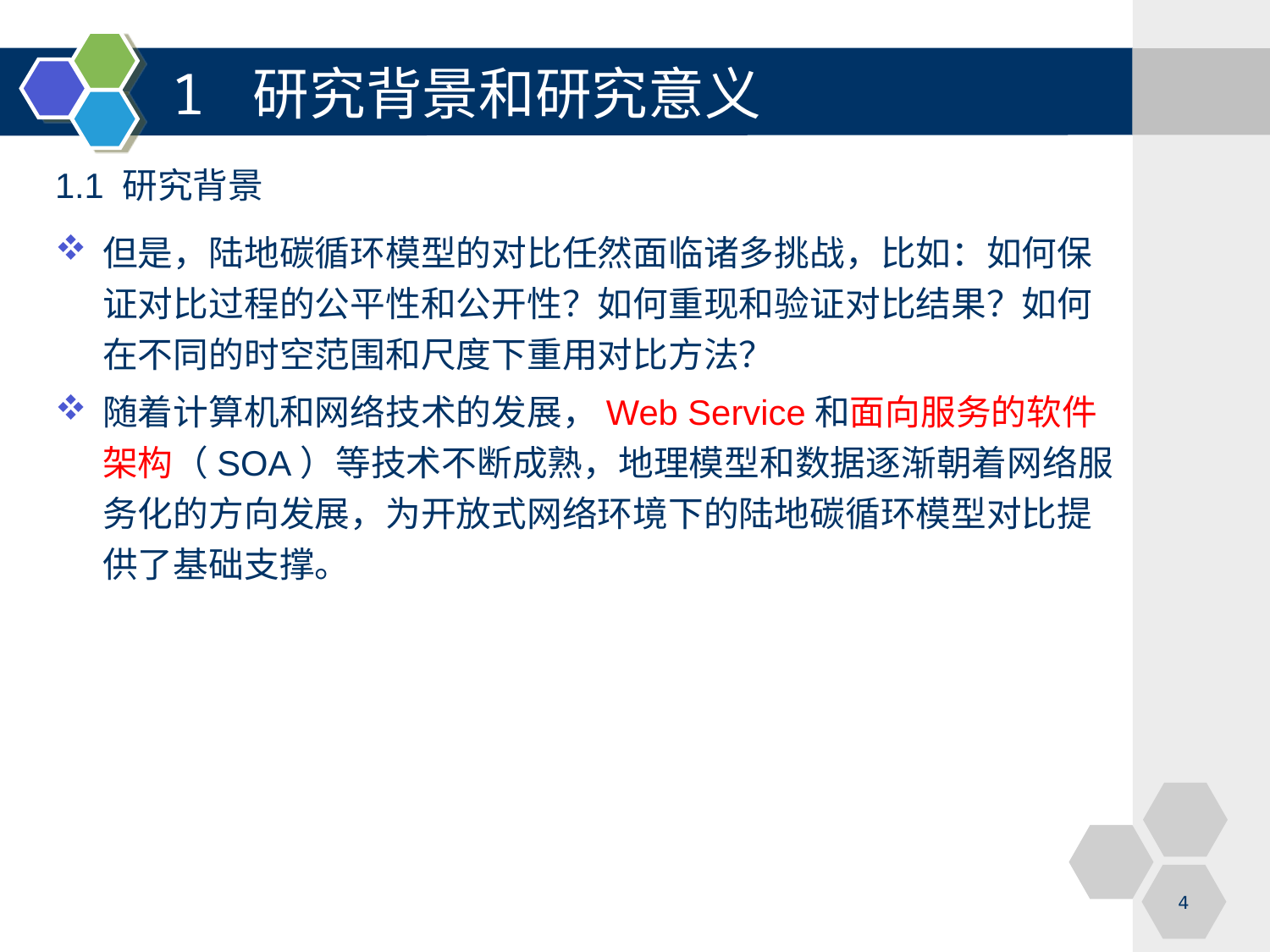

# 1 研究背景和研究意义
1.1 研究背景
但是，陆地碳循环模型的对比任然面临诸多挑战，比如：如何保证对比过程的公平性和公开性？如何重现和验证对比结果？如何在不同的时空范围和尺度下重用对比方法？
随着计算机和网络技术的发展，Web Service和面向服务的软件架构（SOA）等技术不断成熟，地理模型和数据逐渐朝着网络服务化的方向发展，为开放式网络环境下的陆地碳循环模型对比提供了基础支撑。
4